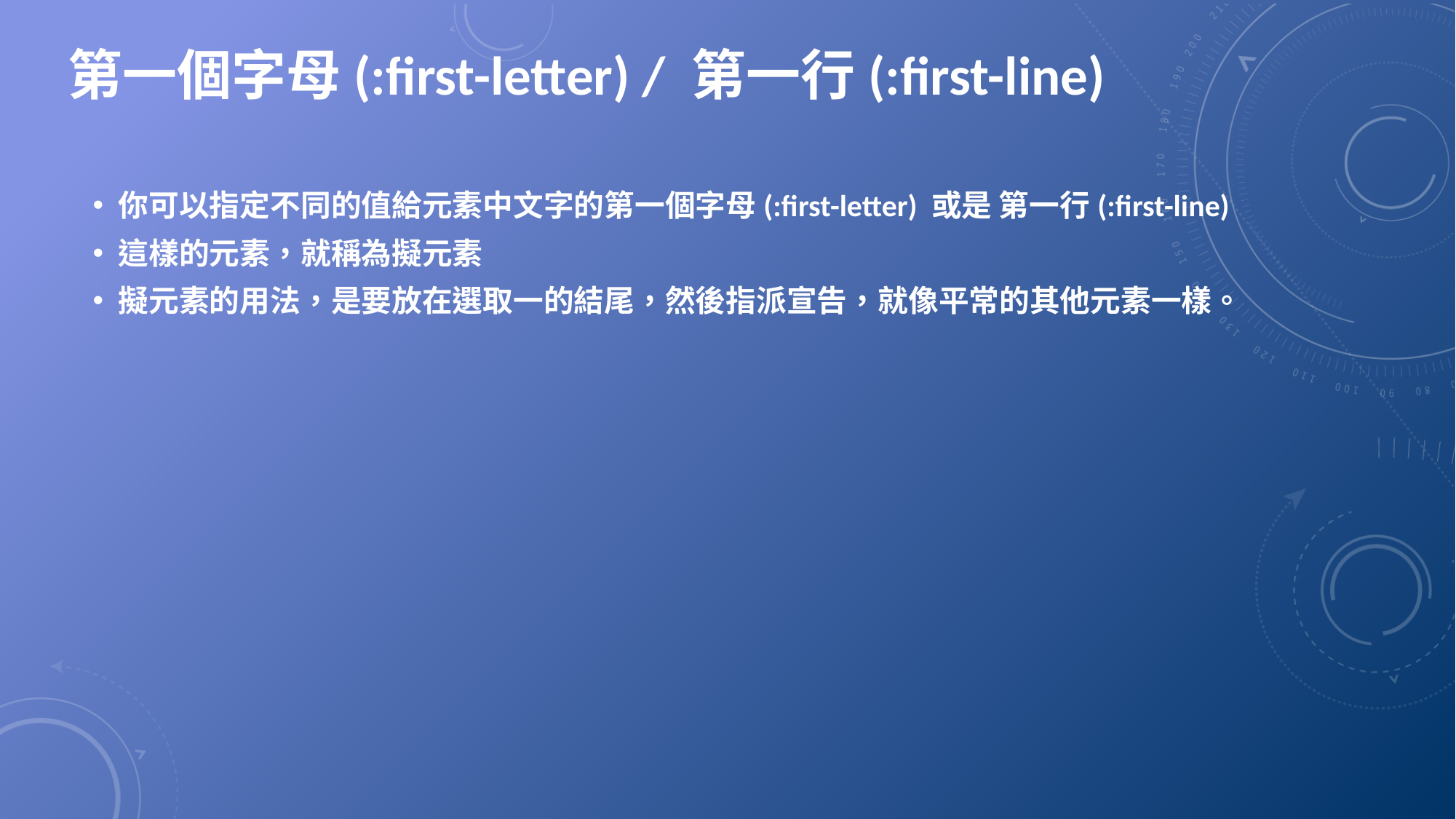

# 第一個字母(:first-letter) / 第一行(:first-line)
你可以指定不同的值給元素中文字的第一個字母(:first-letter) 或是 第一行(:first-line)
這樣的元素，就稱為擬元素
擬元素的用法，是要放在選取一的結尾，然後指派宣告，就像平常的其他元素一樣。